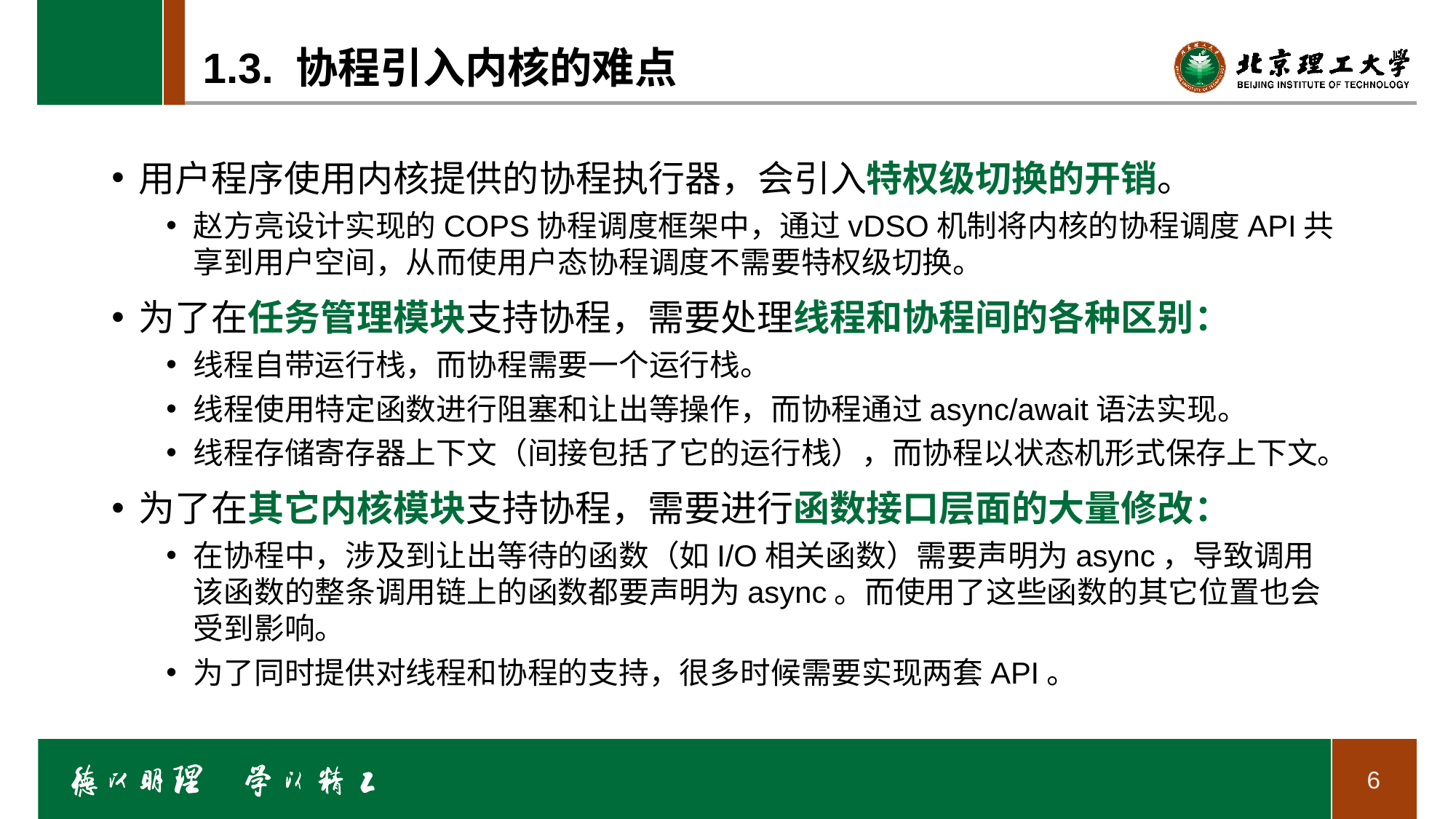

# 1.3. 协程引入内核的难点
用户程序使用内核提供的协程执行器，会引入特权级切换的开销。
赵方亮设计实现的COPS协程调度框架中，通过vDSO机制将内核的协程调度API共享到用户空间，从而使用户态协程调度不需要特权级切换。
为了在任务管理模块支持协程，需要处理线程和协程间的各种区别：
线程自带运行栈，而协程需要一个运行栈。
线程使用特定函数进行阻塞和让出等操作，而协程通过async/await语法实现。
线程存储寄存器上下文（间接包括了它的运行栈），而协程以状态机形式保存上下文。
为了在其它内核模块支持协程，需要进行函数接口层面的大量修改：
在协程中，涉及到让出等待的函数（如I/O相关函数）需要声明为async，导致调用该函数的整条调用链上的函数都要声明为async。而使用了这些函数的其它位置也会受到影响。
为了同时提供对线程和协程的支持，很多时候需要实现两套API。